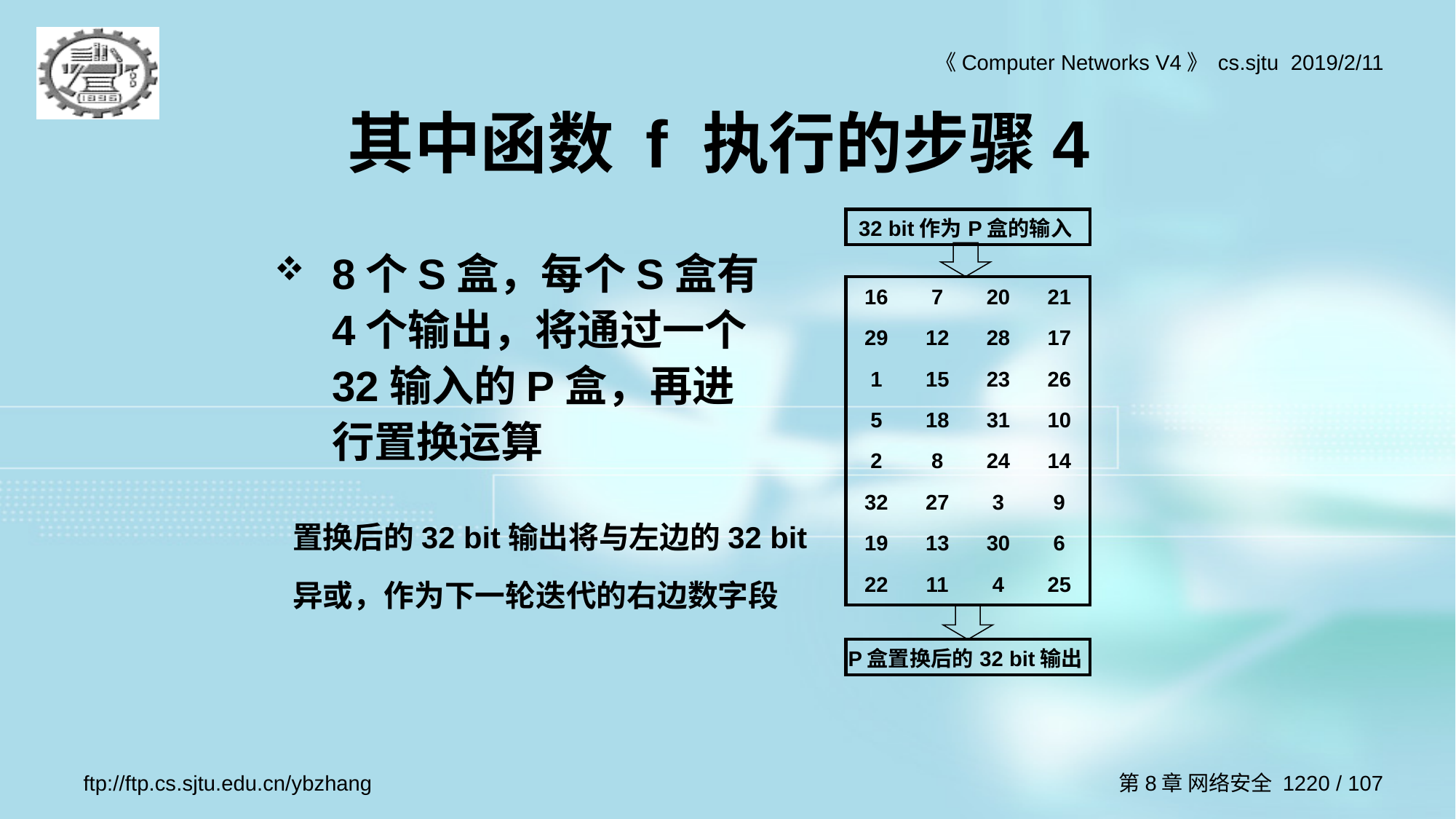

# 其中函数 f 执行的步骤4
| 32 bit作为P盒的输入 |
| --- |
8个S盒，每个S盒有4个输出，将通过一个32输入的P盒，再进行置换运算

| 16 | 7 | 20 | 21 |
| --- | --- | --- | --- |
| 29 | 12 | 28 | 17 |
| 1 | 15 | 23 | 26 |
| 5 | 18 | 31 | 10 |
| 2 | 8 | 24 | 14 |
| 32 | 27 | 3 | 9 |
| 19 | 13 | 30 | 6 |
| 22 | 11 | 4 | 25 |
置换后的32 bit输出将与左边的32 bit异或，作为下一轮迭代的右边数字段

| P盒置换后的32 bit输出 |
| --- |